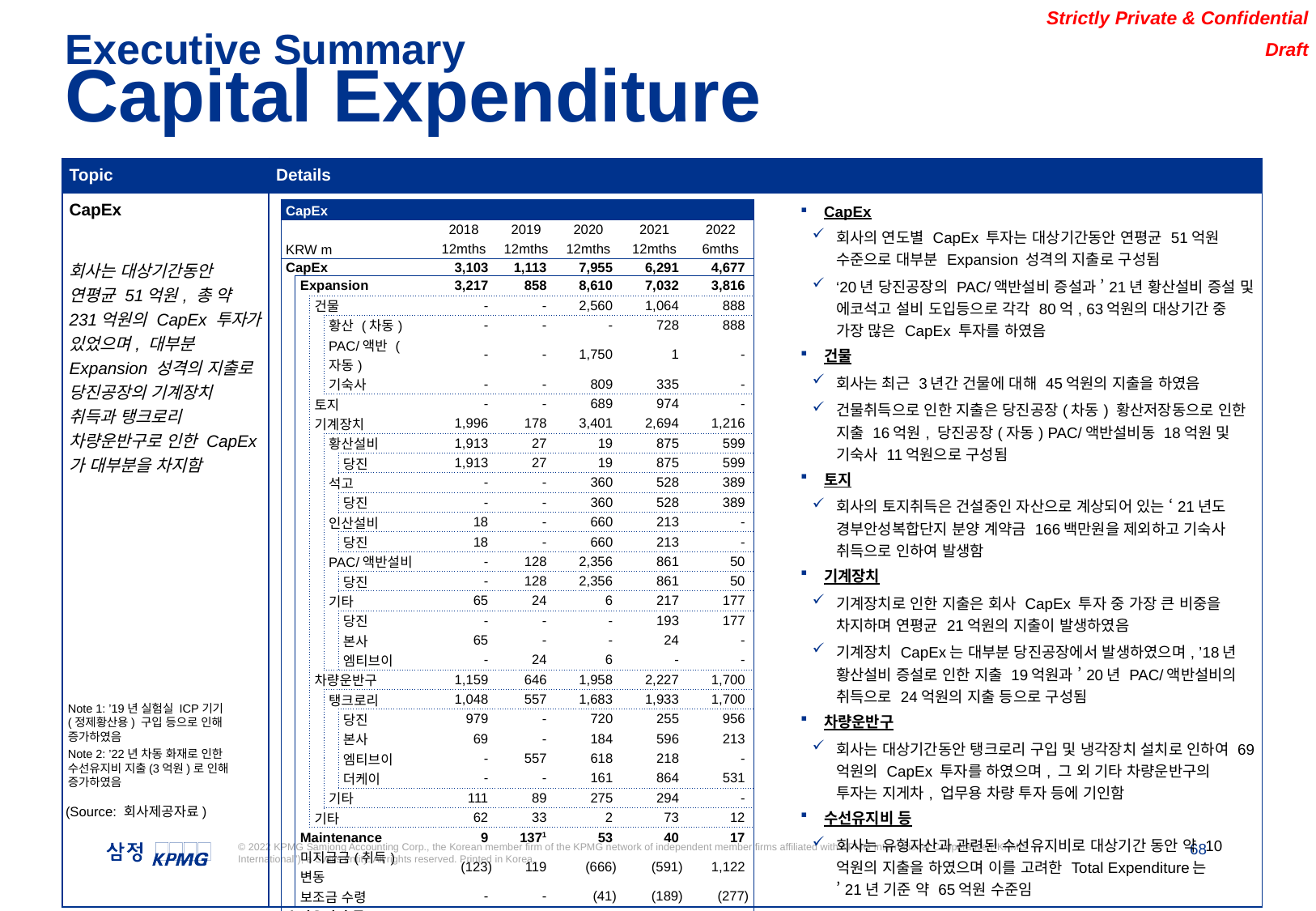

Executive Summary
Capital Expenditure
| Topic | Details |
| --- | --- |
| CapEx 회사는 대상기간동안 연평균 51억원, 총 약 231억원의 CapEx 투자가 있었으며, 대부분 Expansion 성격의 지출로 당진공장의 기계장치 취득과 탱크로리 차량운반구로 인한 CapEx가 대부분을 차지함 | CapEx 회사의 연도별 CapEx 투자는 대상기간동안 연평균 51억원 수준으로 대부분 Expansion 성격의 지출로 구성됨 ‘20년 당진공장의 PAC/액반설비 증설과 ’21년 황산설비 증설 및 에코석고 설비 도입등으로 각각 80억, 63억원의 대상기간 중 가장 많은 CapEx 투자를 하였음 건물 회사는 최근 3년간 건물에 대해 45억원의 지출을 하였음 건물취득으로 인한 지출은 당진공장(차동) 황산저장동으로 인한 지출 16억원, 당진공장(자동) PAC/액반설비동 18억원 및 기숙사 11억원으로 구성됨 토지 회사의 토지취득은 건설중인 자산으로 계상되어 있는 ‘21년도 경부안성복합단지 분양 계약금 166백만원을 제외하고 기숙사 취득으로 인하여 발생함 기계장치 기계장치로 인한 지출은 회사 CapEx 투자 중 가장 큰 비중을 차지하며 연평균 21억원의 지출이 발생하였음 기계장치 CapEx는 대부분 당진공장에서 발생하였으며, ’18년 황산설비 증설로 인한 지출 19억원과 ’20년 PAC/액반설비의 취득으로 24억원의 지출 등으로 구성됨 차량운반구 회사는 대상기간동안 탱크로리 구입 및 냉각장치 설치로 인하여 69억원의 CapEx 투자를 하였으며, 그 외 기타 차량운반구의 투자는 지게차, 업무용 차량 투자 등에 기인함 수선유지비 등 회사는 유형자산과 관련된 수선유지비로 대상기간 동안 약 10억원의 지출을 하였으며 이를 고려한 Total Expenditure는 ’21년 기준 약 65억원 수준임 |
| CapEx |  |  |  |  |  |  |  |  |  |  |
| --- | --- | --- | --- | --- | --- | --- | --- | --- | --- | --- |
|  |  |  |  |  |  | 2018 | 2019 | 2020 | 2021 | 2022 |
| KRW m |  |  |  |  |  | 12mths | 12mths | 12mths | 12mths | 6mths |
| CapEx |  |  |  |  |  | 3,103 | 1,113 | 7,955 | 6,291 | 4,677 |
|  | Expansion |  |  |  |  | 3,217 | 858 | 8,610 | 7,032 | 3,816 |
|  |  | 건물 |  |  |  | - | - | 2,560 | 1,064 | 888 |
|  |  |  | 황산 (차동) |  |  | - | - | - | 728 | 888 |
|  |  |  | PAC/액반 (자동) |  |  | - | - | 1,750 | 1 | - |
|  |  |  | 기숙사 |  |  | - | - | 809 | 335 | - |
|  |  | 토지 |  |  |  | - | - | 689 | 974 | - |
|  |  | 기계장치 |  |  |  | 1,996 | 178 | 3,401 | 2,694 | 1,216 |
|  |  |  | 황산설비 |  |  | 1,913 | 27 | 19 | 875 | 599 |
|  |  |  |  | 당진 |  | 1,913 | 27 | 19 | 875 | 599 |
|  |  |  | 석고 |  |  | - | - | 360 | 528 | 389 |
|  |  |  |  | 당진 |  | - | - | 360 | 528 | 389 |
|  |  |  | 인산설비 |  |  | 18 | - | 660 | 213 | - |
|  |  |  |  | 당진 |  | 18 | - | 660 | 213 | - |
|  |  |  | PAC/액반설비 |  |  | - | 128 | 2,356 | 861 | 50 |
|  |  |  |  | 당진 |  | - | 128 | 2,356 | 861 | 50 |
|  |  |  | 기타 |  |  | 65 | 24 | 6 | 217 | 177 |
|  |  |  |  | 당진 |  | - | - | - | 193 | 177 |
|  |  |  |  | 본사 |  | 65 | - | - | 24 | - |
|  |  |  |  | 엠티브이 |  | - | 24 | 6 | - | - |
|  |  | 차량운반구 |  |  |  | 1,159 | 646 | 1,958 | 2,227 | 1,700 |
|  |  |  | 탱크로리 |  |  | 1,048 | 557 | 1,683 | 1,933 | 1,700 |
|  |  |  |  | 당진 |  | 979 | - | 720 | 255 | 956 |
|  |  |  |  | 본사 |  | 69 | - | 184 | 596 | 213 |
|  |  |  |  | 엠티브이 |  | - | 557 | 618 | 218 | - |
|  |  |  |  | 더케이 |  | - | - | 161 | 864 | 531 |
|  |  |  | 기타 |  |  | 111 | 89 | 275 | 294 | - |
|  |  | 기타 |  |  |  | 62 | 33 | 2 | 73 | 12 |
|  | Maintenance |  |  |  |  | 9 | 1371 | 53 | 40 | 17 |
|  | 미지급금(취득) 변동 |  |  |  |  | (123) | 119 | (666) | (591) | 1,122 |
|  | 보조금 수령 |  |  |  |  | - | - | (41) | (189) | (277) |
| 수선유지비 등 |  |  |  |  |  | 126 | 107 | 131 | 208 | 4542 |
| Total Expenditure |  |  |  |  |  | 3,229 | 1,220 | 8,087 | 6,499 | 5,131 |

Note 1: ’19년 실험실 ICP기기
(정제황산용) 구입 등으로 인해 증가하였음
Note 2: ’22년 차동 화재로 인한 수선유지비 지출(3억원)로 인해 증가하였음
(Source: 회사제공자료)